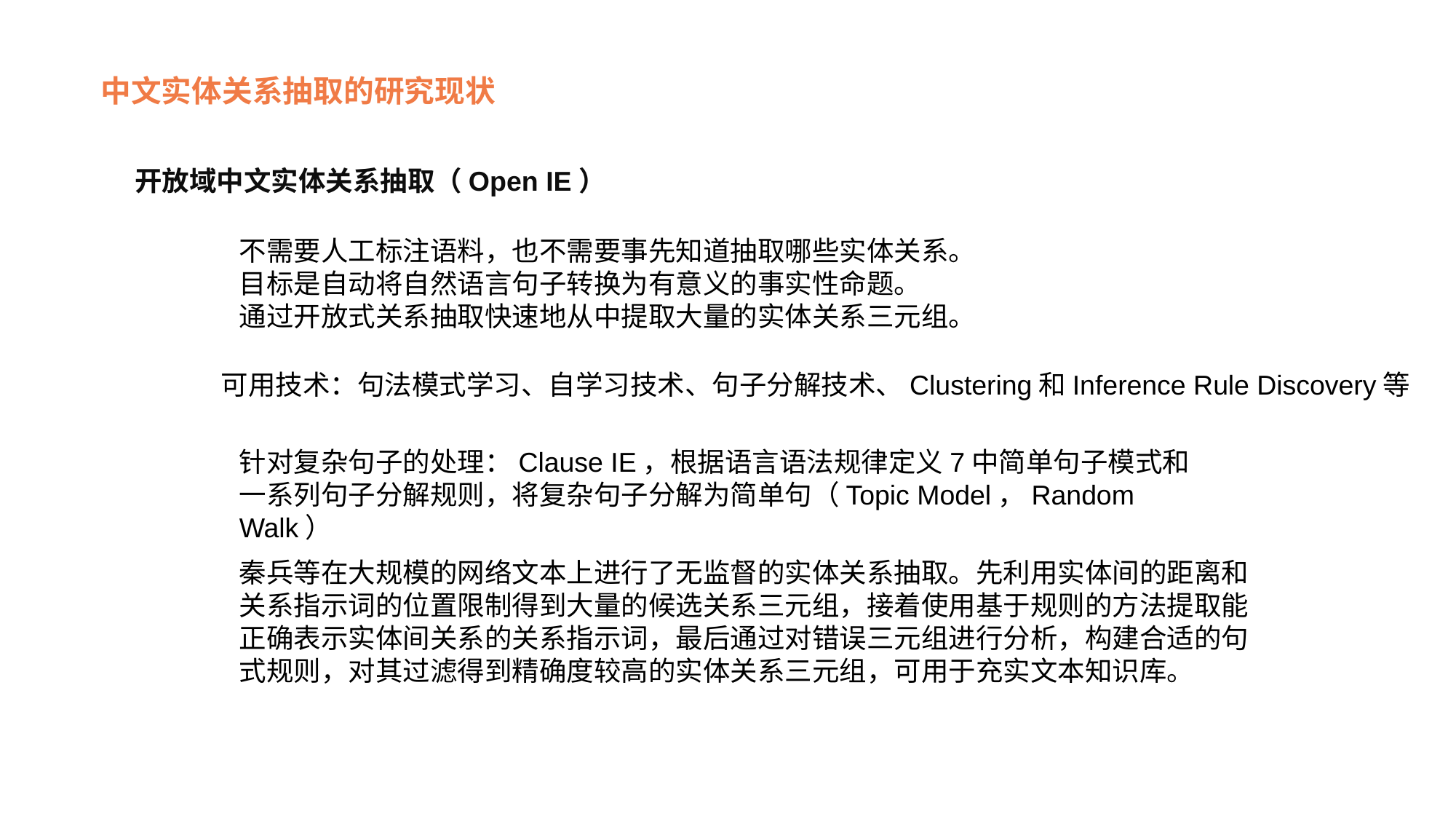

中文实体关系抽取的研究现状
开放域中文实体关系抽取（Open IE）
不需要人工标注语料，也不需要事先知道抽取哪些实体关系。目标是自动将自然语言句子转换为有意义的事实性命题。
通过开放式关系抽取快速地从中提取大量的实体关系三元组。

可用技术：句法模式学习、自学习技术、句子分解技术、Clustering和Inference Rule Discovery等
针对复杂句子的处理：Clause IE，根据语言语法规律定义7中简单句子模式和一系列句子分解规则，将复杂句子分解为简单句（Topic Model，Random Walk）
秦兵等在大规模的网络文本上进行了无监督的实体关系抽取。先利用实体间的距离和关系指示词的位置限制得到大量的候选关系三元组，接着使用基于规则的方法提取能正确表示实体间关系的关系指示词，最后通过对错误三元组进行分析，构建合适的句式规则，对其过滤得到精确度较高的实体关系三元组，可用于充实文本知识库。